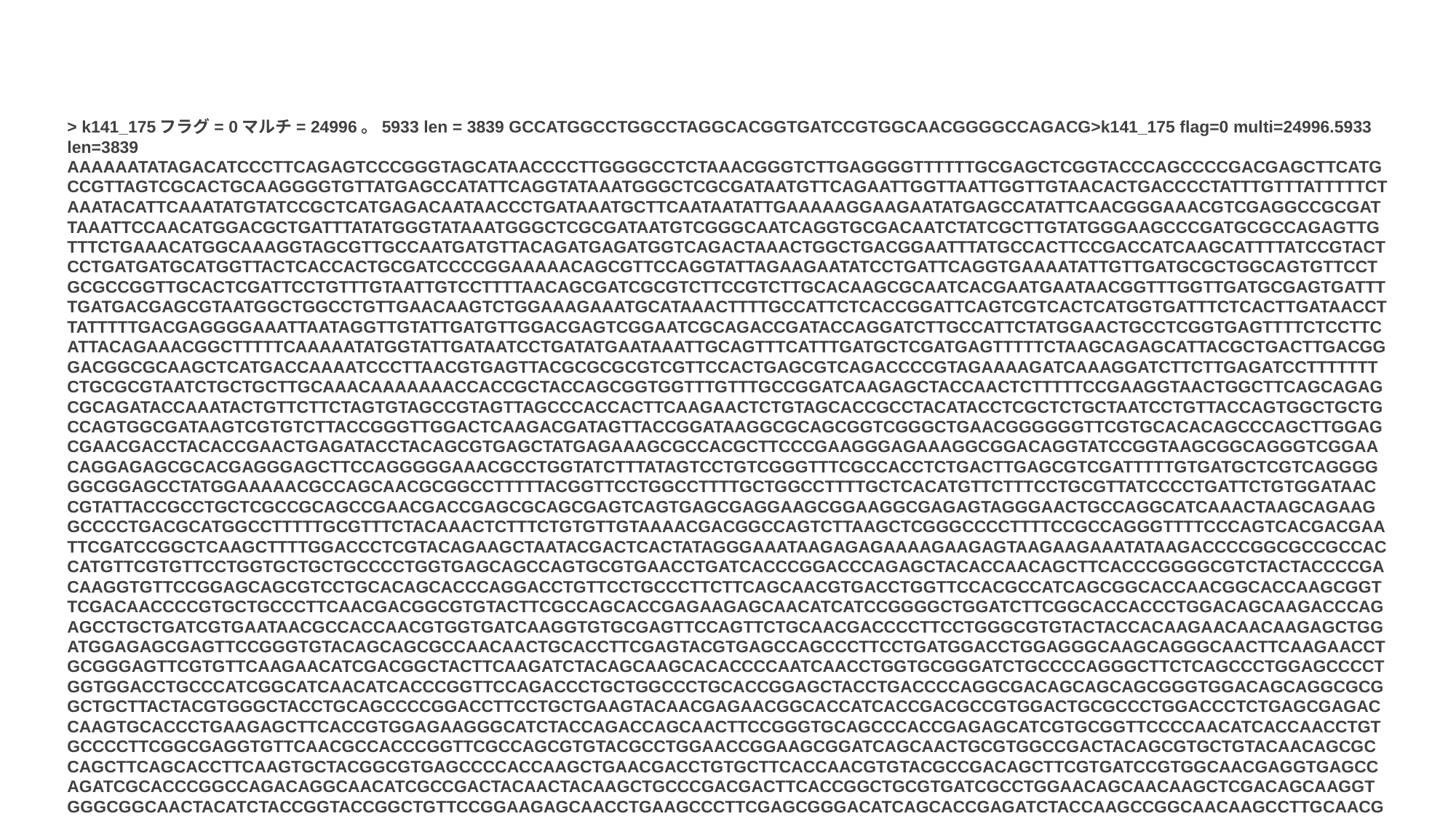

> k141_175フラグ= 0マルチ= 24996。5933 len = 3839 GCCATGGCCTGGCCTAGGCACGGTGATCCGTGGCAACGGGGCCAGACG>k141_175 flag=0 multi=24996.5933 len=3839 AAAAAATATAGACATCCCTTCAGAGTCCCGGGTAGCATAACCCCTTGGGGCCTCTAAACGGGTCTTGAGGGGTTTTTTGCGAGCTCGGTACCCAGCCCCGACGAGCTTCATGCCGTTAGTCGCACTGCAAGGGGTGTTATGAGCCATATTCAGGTATAAATGGGCTCGCGATAATGTTCAGAATTGGTTAATTGGTTGTAACACTGACCCCTATTTGTTTATTTTTCTAAATACATTCAAATATGTATCCGCTCATGAGACAATAACCCTGATAAATGCTTCAATAATATTGAAAAAGGAAGAATATGAGCCATATTCAACGGGAAACGTCGAGGCCGCGATTAAATTCCAACATGGACGCTGATTTATATGGGTATAAATGGGCTCGCGATAATGTCGGGCAATCAGGTGCGACAATCTATCGCTTGTATGGGAAGCCCGATGCGCCAGAGTTGTTTCTGAAACATGGCAAAGGTAGCGTTGCCAATGATGTTACAGATGAGATGGTCAGACTAAACTGGCTGACGGAATTTATGCCACTTCCGACCATCAAGCATTTTATCCGTACTCCTGATGATGCATGGTTACTCACCACTGCGATCCCCGGAAAAACAGCGTTCCAGGTATTAGAAGAATATCCTGATTCAGGTGAAAATATTGTTGATGCGCTGGCAGTGTTCCTGCGCCGGTTGCACTCGATTCCTGTTTGTAATTGTCCTTTTAACAGCGATCGCGTCTTCCGTCTTGCACAAGCGCAATCACGAATGAATAACGGTTTGGTTGATGCGAGTGATTTTGATGACGAGCGTAATGGCTGGCCTGTTGAACAAGTCTGGAAAGAAATGCATAAACTTTTGCCATTCTCACCGGATTCAGTCGTCACTCATGGTGATTTCTCACTTGATAACCTTATTTTTGACGAGGGGAAATTAATAGGTTGTATTGATGTTGGACGAGTCGGAATCGCAGACCGATACCAGGATCTTGCCATTCTATGGAACTGCCTCGGTGAGTTTTCTCCTTCATTACAGAAACGGCTTTTTCAAAAATATGGTATTGATAATCCTGATATGAATAAATTGCAGTTTCATTTGATGCTCGATGAGTTTTTCTAAGCAGAGCATTACGCTGACTTGACGGGACGGCGCAAGCTCATGACCAAAATCCCTTAACGTGAGTTACGCGCGCGTCGTTCCACTGAGCGTCAGACCCCGTAGAAAAGATCAAAGGATCTTCTTGAGATCCTTTTTTTCTGCGCGTAATCTGCTGCTTGCAAACAAAAAAACCACCGCTACCAGCGGTGGTTTGTTTGCCGGATCAAGAGCTACCAACTCTTTTTCCGAAGGTAACTGGCTTCAGCAGAGCGCAGATACCAAATACTGTTCTTCTAGTGTAGCCGTAGTTAGCCCACCACTTCAAGAACTCTGTAGCACCGCCTACATACCTCGCTCTGCTAATCCTGTTACCAGTGGCTGCTGCCAGTGGCGATAAGTCGTGTCTTACCGGGTTGGACTCAAGACGATAGTTACCGGATAAGGCGCAGCGGTCGGGCTGAACGGGGGGTTCGTGCACACAGCCCAGCTTGGAGCGAACGACCTACACCGAACTGAGATACCTACAGCGTGAGCTATGAGAAAGCGCCACGCTTCCCGAAGGGAGAAAGGCGGACAGGTATCCGGTAAGCGGCAGGGTCGGAACAGGAGAGCGCACGAGGGAGCTTCCAGGGGGAAACGCCTGGTATCTTTATAGTCCTGTCGGGTTTCGCCACCTCTGACTTGAGCGTCGATTTTTGTGATGCTCGTCAGGGGGGCGGAGCCTATGGAAAAACGCCAGCAACGCGGCCTTTTTACGGTTCCTGGCCTTTTGCTGGCCTTTTGCTCACATGTTCTTTCCTGCGTTATCCCCTGATTCTGTGGATAACCGTATTACCGCCTGCTCGCCGCAGCCGAACGACCGAGCGCAGCGAGTCAGTGAGCGAGGAAGCGGAAGGCGAGAGTAGGGAACTGCCAGGCATCAAACTAAGCAGAAGGCCCCTGACGCATGGCCTTTTTGCGTTTCTACAAACTCTTTCTGTGTTGTAAAACGACGGCCAGTCTTAAGCTCGGGCCCCTTTTCCGCCAGGGTTTTCCCAGTCACGACGAATTCGATCCGGCTCAAGCTTTTGGACCCTCGTACAGAAGCTAATACGACTCACTATAGGGAAATAAGAGAGAAAAGAAGAGTAAGAAGAAATATAAGACCCCGGCGCCGCCACCATGTTCGTGTTCCTGGTGCTGCTGCCCCTGGTGAGCAGCCAGTGCGTGAACCTGATCACCCGGACCCAGAGCTACACCAACAGCTTCACCCGGGGCGTCTACTACCCCGACAAGGTGTTCCGGAGCAGCGTCCTGCACAGCACCCAGGACCTGTTCCTGCCCTTCTTCAGCAACGTGACCTGGTTCCACGCCATCAGCGGCACCAACGGCACCAAGCGGTTCGACAACCCCGTGCTGCCCTTCAACGACGGCGTGTACTTCGCCAGCACCGAGAAGAGCAACATCATCCGGGGCTGGATCTTCGGCACCACCCTGGACAGCAAGACCCAGAGCCTGCTGATCGTGAATAACGCCACCAACGTGGTGATCAAGGTGTGCGAGTTCCAGTTCTGCAACGACCCCTTCCTGGGCGTGTACTACCACAAGAACAACAAGAGCTGGATGGAGAGCGAGTTCCGGGTGTACAGCAGCGCCAACAACTGCACCTTCGAGTACGTGAGCCAGCCCTTCCTGATGGACCTGGAGGGCAAGCAGGGCAACTTCAAGAACCTGCGGGAGTTCGTGTTCAAGAACATCGACGGCTACTTCAAGATCTACAGCAAGCACACCCCAATCAACCTGGTGCGGGATCTGCCCCAGGGCTTCTCAGCCCTGGAGCCCCTGGTGGACCTGCCCATCGGCATCAACATCACCCGGTTCCAGACCCTGCTGGCCCTGCACCGGAGCTACCTGACCCCAGGCGACAGCAGCAGCGGGTGGACAGCAGGCGCGGCTGCTTACTACGTGGGCTACCTGCAGCCCCGGACCTTCCTGCTGAAGTACAACGAGAACGGCACCATCACCGACGCCGTGGACTGCGCCCTGGACCCTCTGAGCGAGACCAAGTGCACCCTGAAGAGCTTCACCGTGGAGAAGGGCATCTACCAGACCAGCAACTTCCGGGTGCAGCCCACCGAGAGCATCGTGCGGTTCCCCAACATCACCAACCTGTGCCCCTTCGGCGAGGTGTTCAACGCCACCCGGTTCGCCAGCGTGTACGCCTGGAACCGGAAGCGGATCAGCAACTGCGTGGCCGACTACAGCGTGCTGTACAACAGCGCCAGCTTCAGCACCTTCAAGTGCTACGGCGTGAGCCCCACCAAGCTGAACGACCTGTGCTTCACCAACGTGTACGCCGACAGCTTCGTGATCCGTGGCAACGAGGTGAGCCAGATCGCACCCGGCCAGACAGGCAACATCGCCGACTACAACTACAAGCTGCCCGACGACTTCACCGGCTGCGTGATCGCCTGGAACAGCAACAAGCTCGACAGCAAGGTGGGCGGCAACTACATCTACCGGTACCGGCTGTTCCGGAAGAGCAACCTGAAGCCCTTCGAGCGGGACATCAGCACCGAGATCTACCAAGCCGGCAACAAGCCTTGCAACGGCGTGGCCGGCGTGAACTGCTACTTCCCTCTGCAGAGCTACGGCTTCCAGCCCACCAACGGCGTGGGCTACCAGCCCTACCGGGTGGTGGTGCTGAGCTTCGAGCTGCTGCACGCCCCAGCCACCGTGTGTGGCCCCAAGAAGAGCACCAACCTG